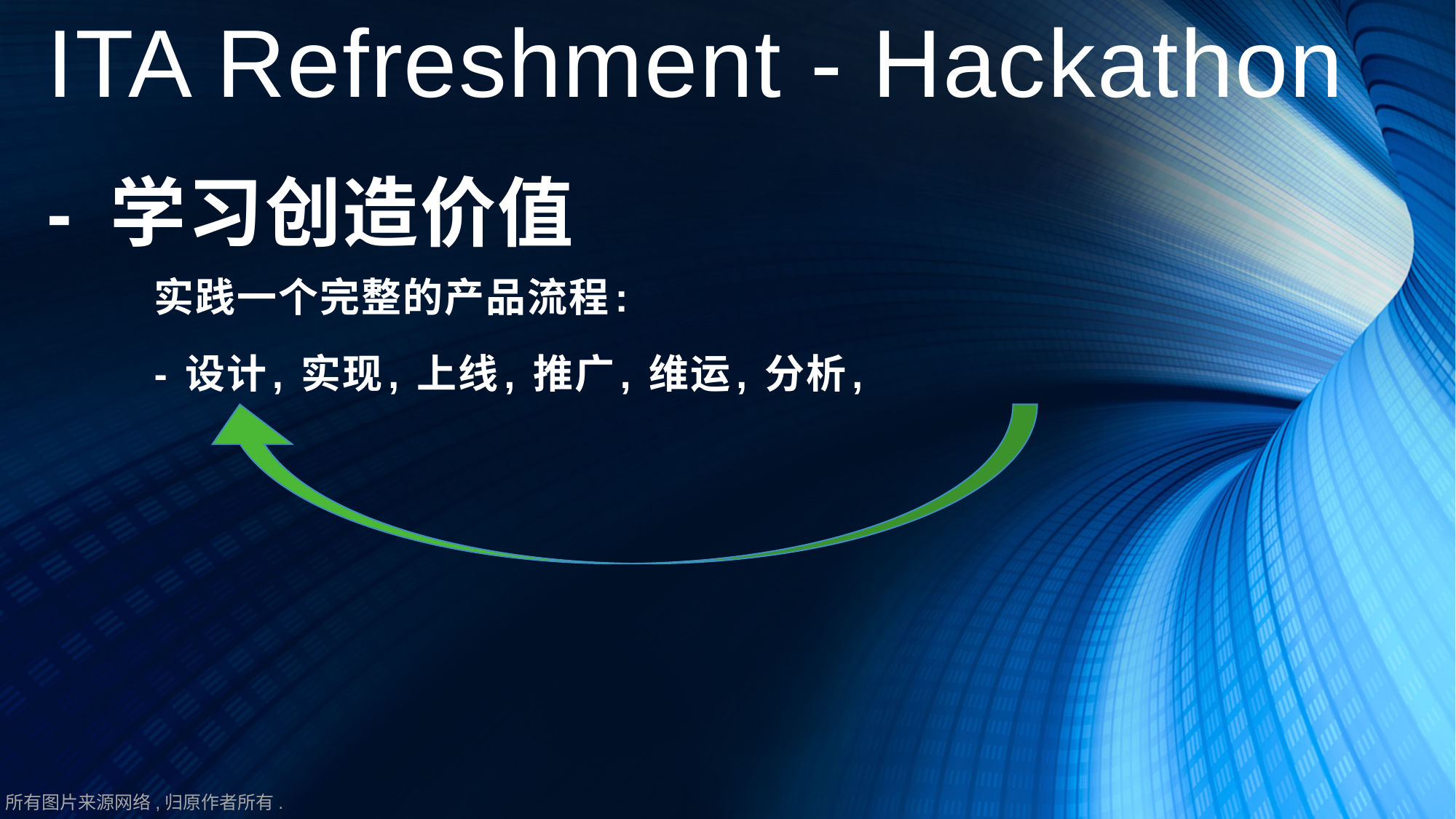

# ITA Refreshment - Hackathon
- 学习创造价值
实践一个完整的产品流程:

- 设计, 实现, 上线, 推广, 维运, 分析,

所有图片来源网络,归原作者所有.